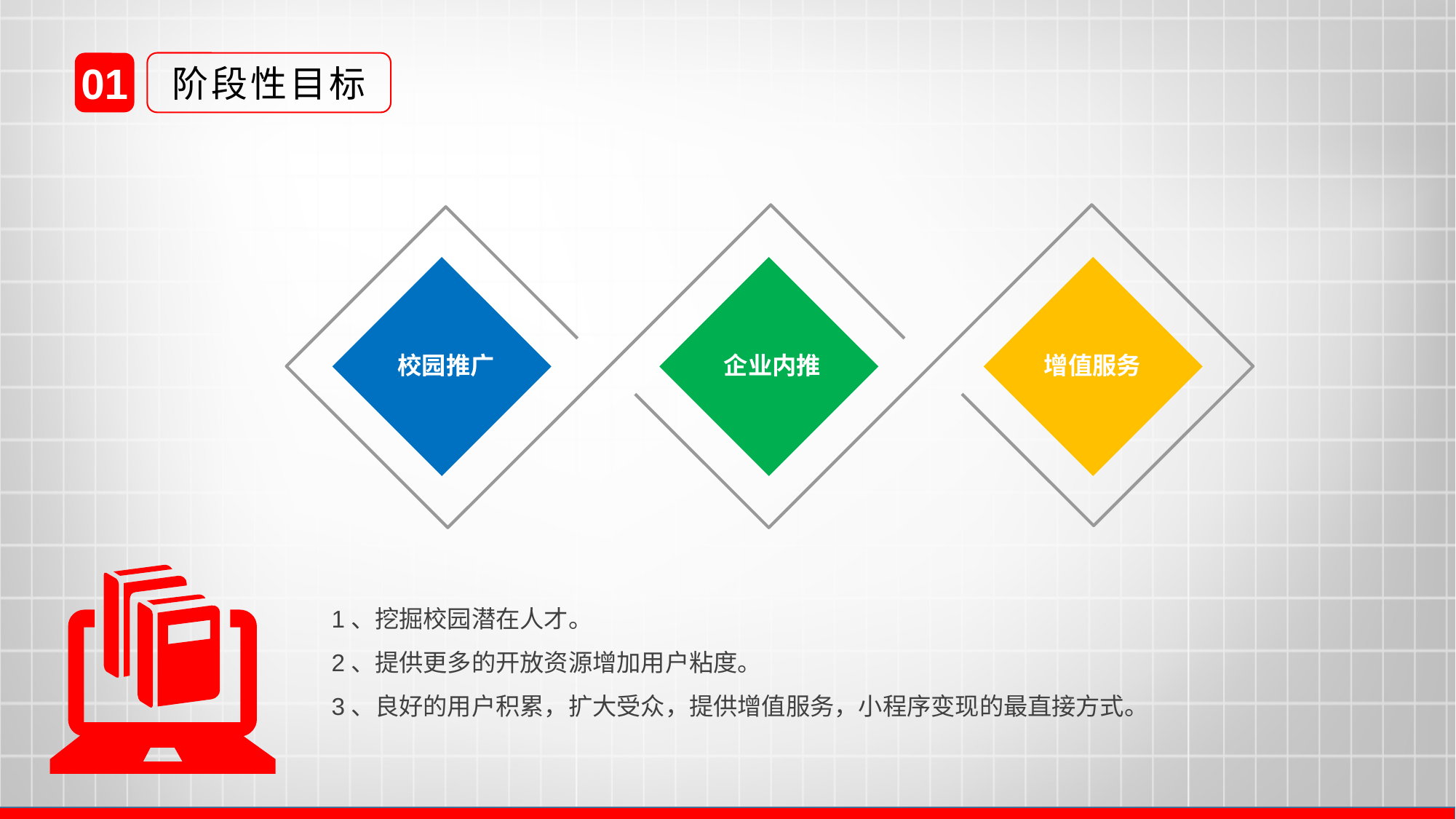

01
阶段性目标

校园推广
企业内推
增值服务

1、挖掘校园潜在人才。
2、提供更多的开放资源增加用户粘度。
3、良好的用户积累，扩大受众，提供增值服务，小程序变现的最直接方式。